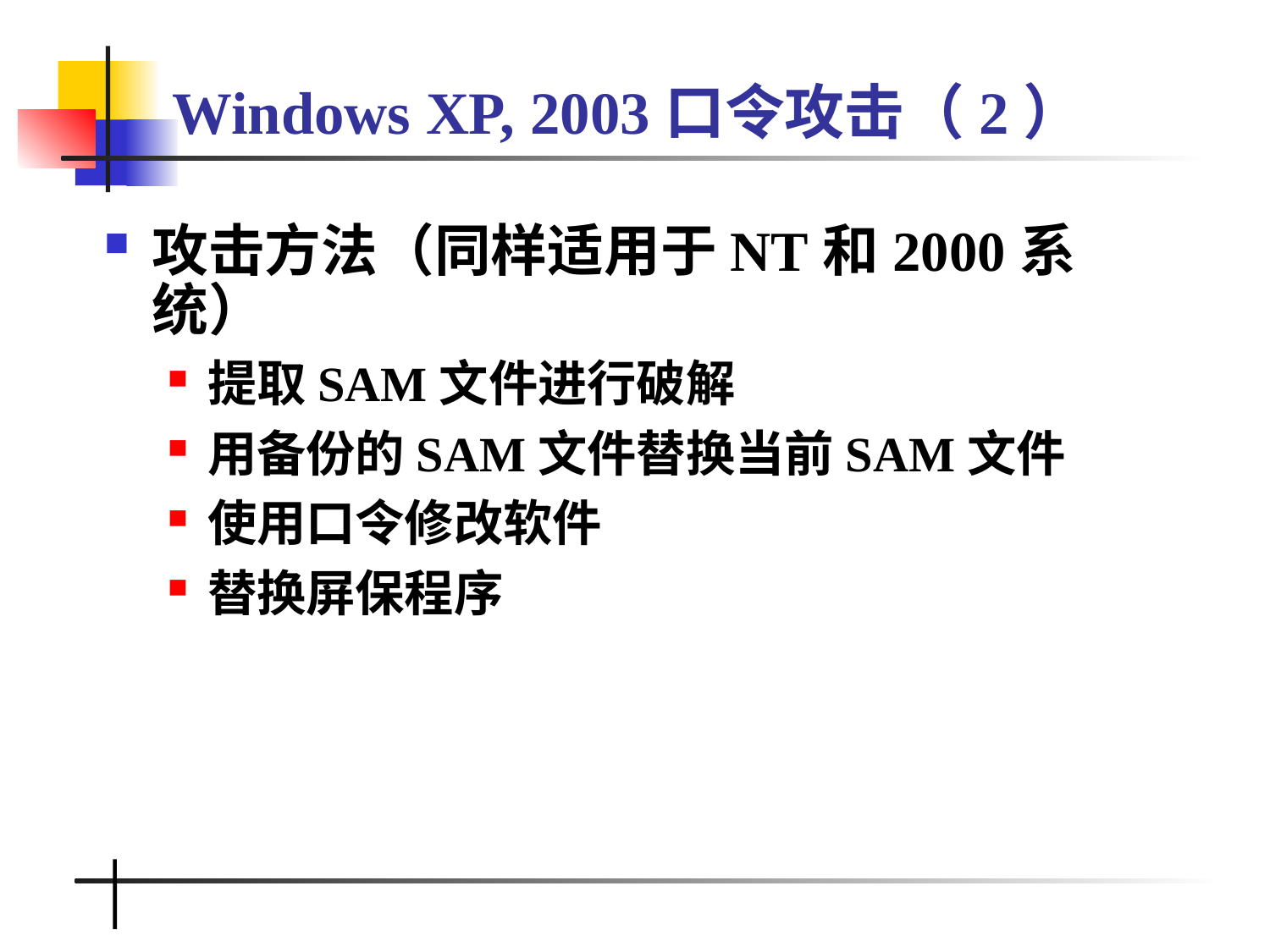

# Windows XP, 2003口令攻击（2）
攻击方法（同样适用于NT和2000系统）
提取SAM文件进行破解
用备份的SAM文件替换当前SAM文件
使用口令修改软件
替换屏保程序